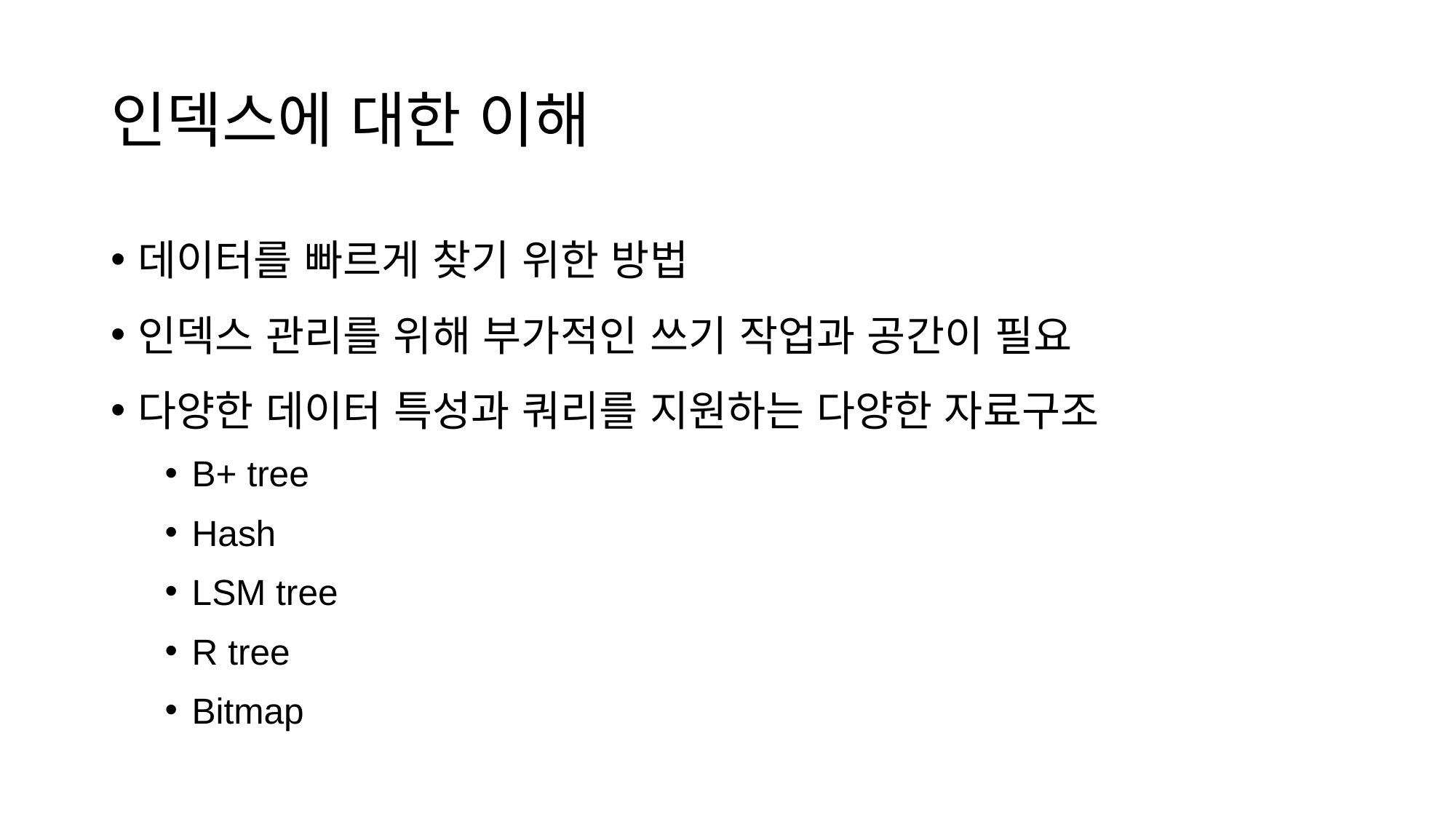

# 인덱스에 대한 이해
데이터를 빠르게 찾기 위한 방법
인덱스 관리를 위해 부가적인 쓰기 작업과 공간이 필요
다양한 데이터 특성과 쿼리를 지원하는 다양한 자료구조
B+ tree
Hash
LSM tree
R tree
Bitmap